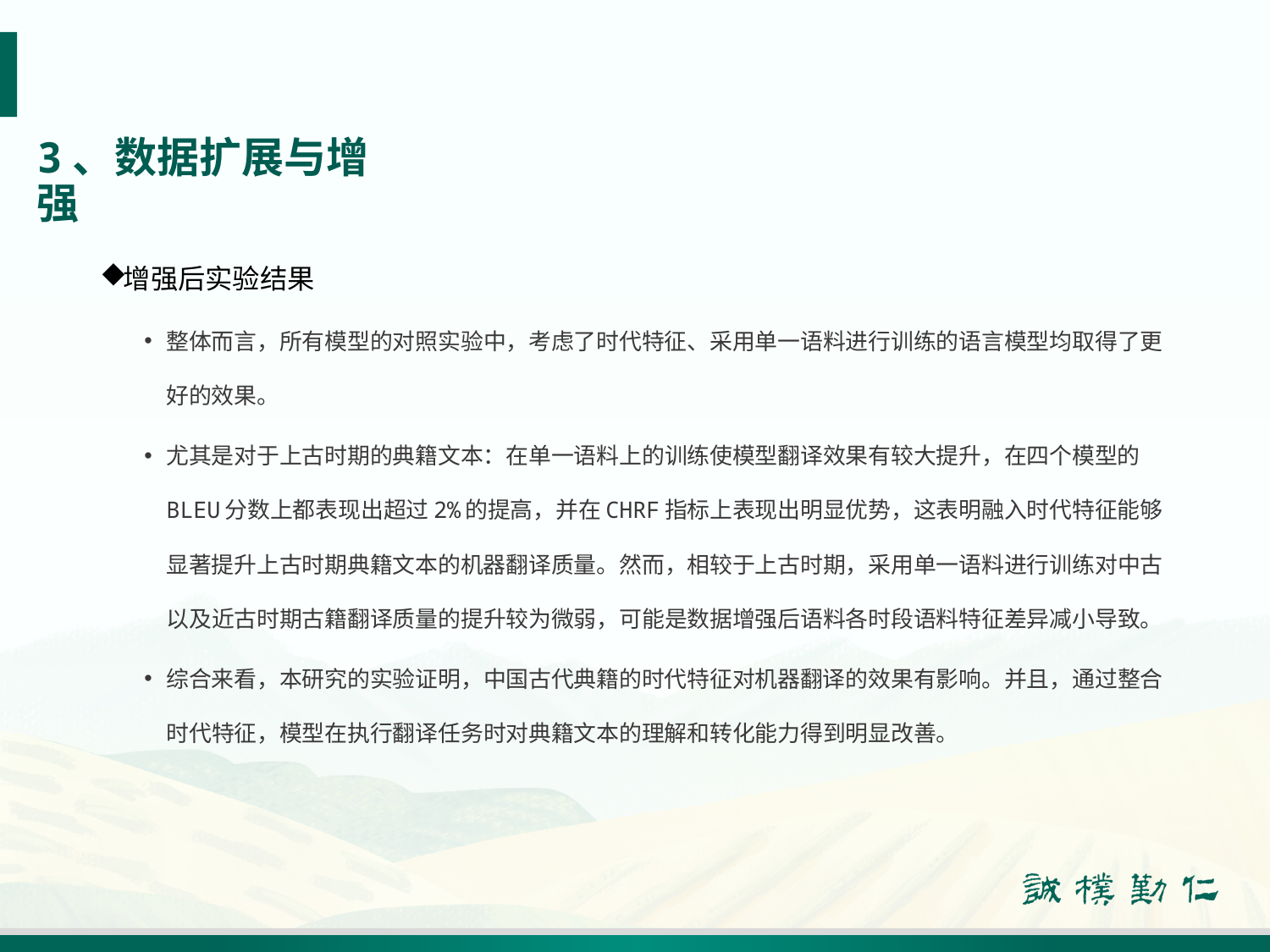

# 3、数据扩展与增强
增强后实验结果
整体而言，所有模型的对照实验中，考虑了时代特征、采用单一语料进行训练的语言模型均取得了更好的效果。
尤其是对于上古时期的典籍文本：在单一语料上的训练使模型翻译效果有较大提升，在四个模型的BLEU分数上都表现出超过2%的提高，并在CHRF指标上表现出明显优势，这表明融入时代特征能够显著提升上古时期典籍文本的机器翻译质量。然而，相较于上古时期，采用单一语料进行训练对中古以及近古时期古籍翻译质量的提升较为微弱，可能是数据增强后语料各时段语料特征差异减小导致。
综合来看，本研究的实验证明，中国古代典籍的时代特征对机器翻译的效果有影响。并且，通过整合时代特征，模型在执行翻译任务时对典籍文本的理解和转化能力得到明显改善。